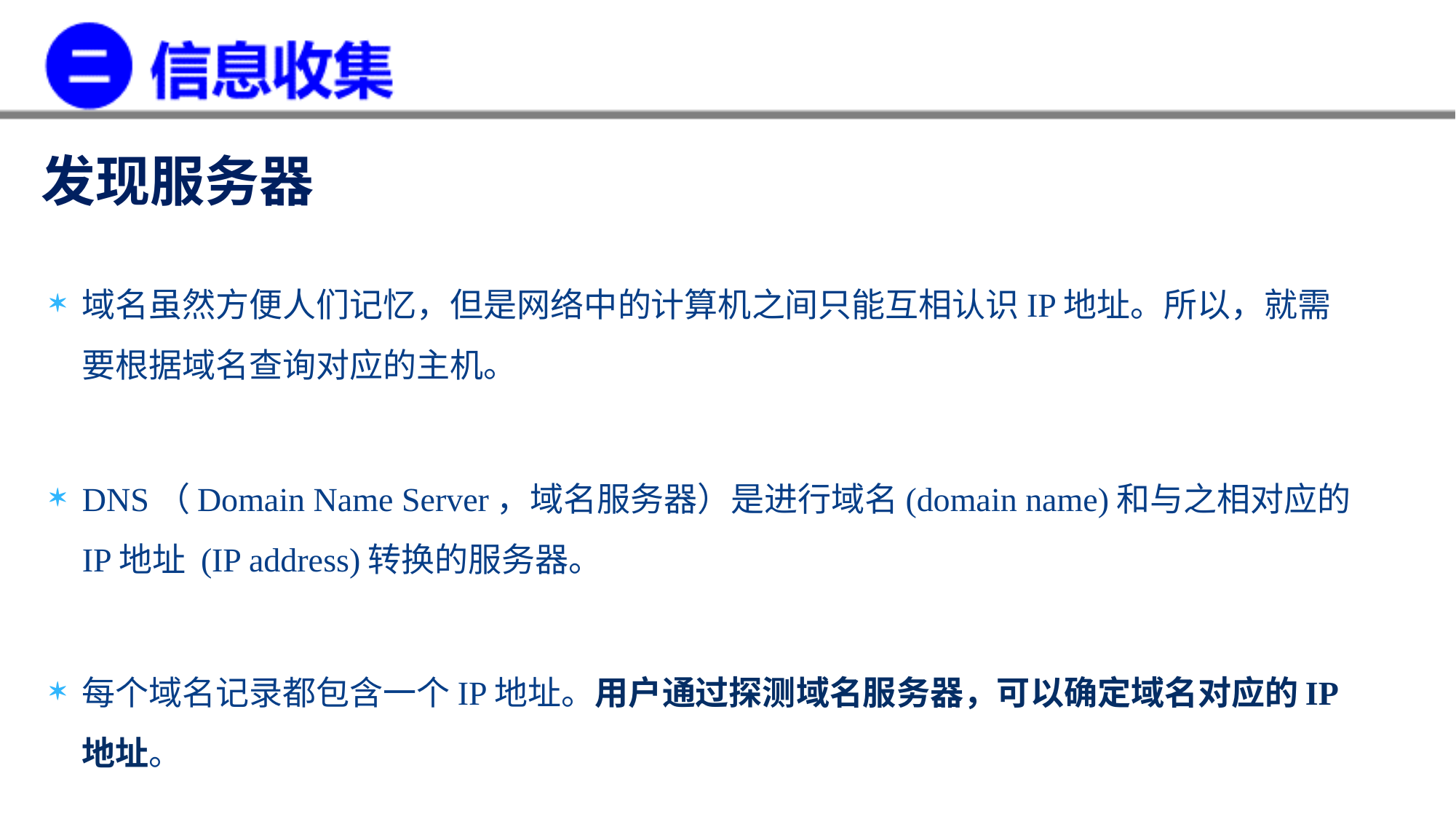

发现服务器
域名虽然方便人们记忆，但是网络中的计算机之间只能互相认识IP地址。所以，就需要根据域名查询对应的主机。

DNS（Domain Name Server，域名服务器）是进行域名(domain name)和与之相对应的IP地址 (IP address)转换的服务器。

每个域名记录都包含一个IP地址。用户通过探测域名服务器，可以确定域名对应的IP地址。